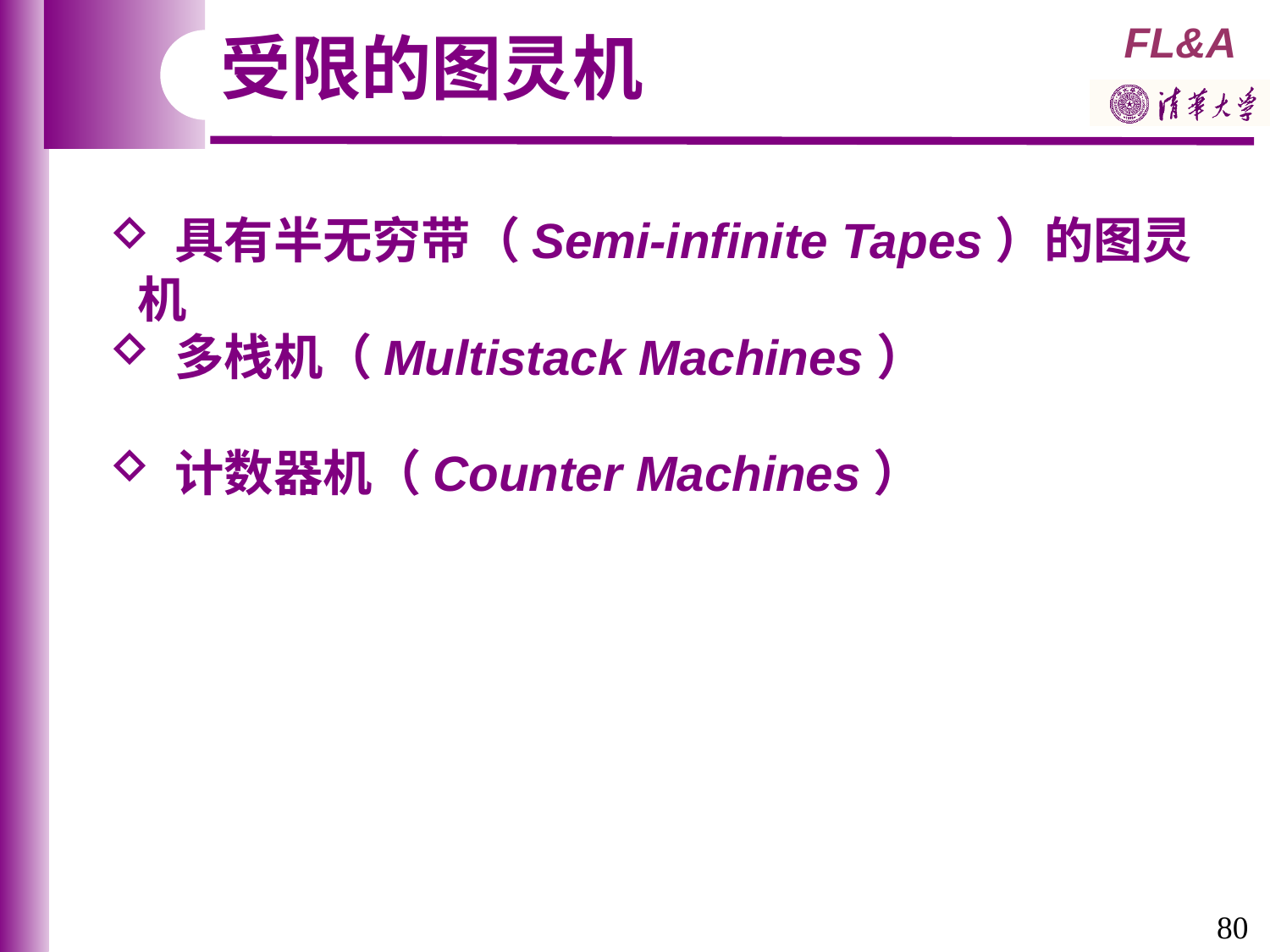

受限的图灵机
 具有半无穷带（Semi-infinite Tapes）的图灵机
 多栈机（Multistack Machines）
 计数器机（Counter Machines）
80